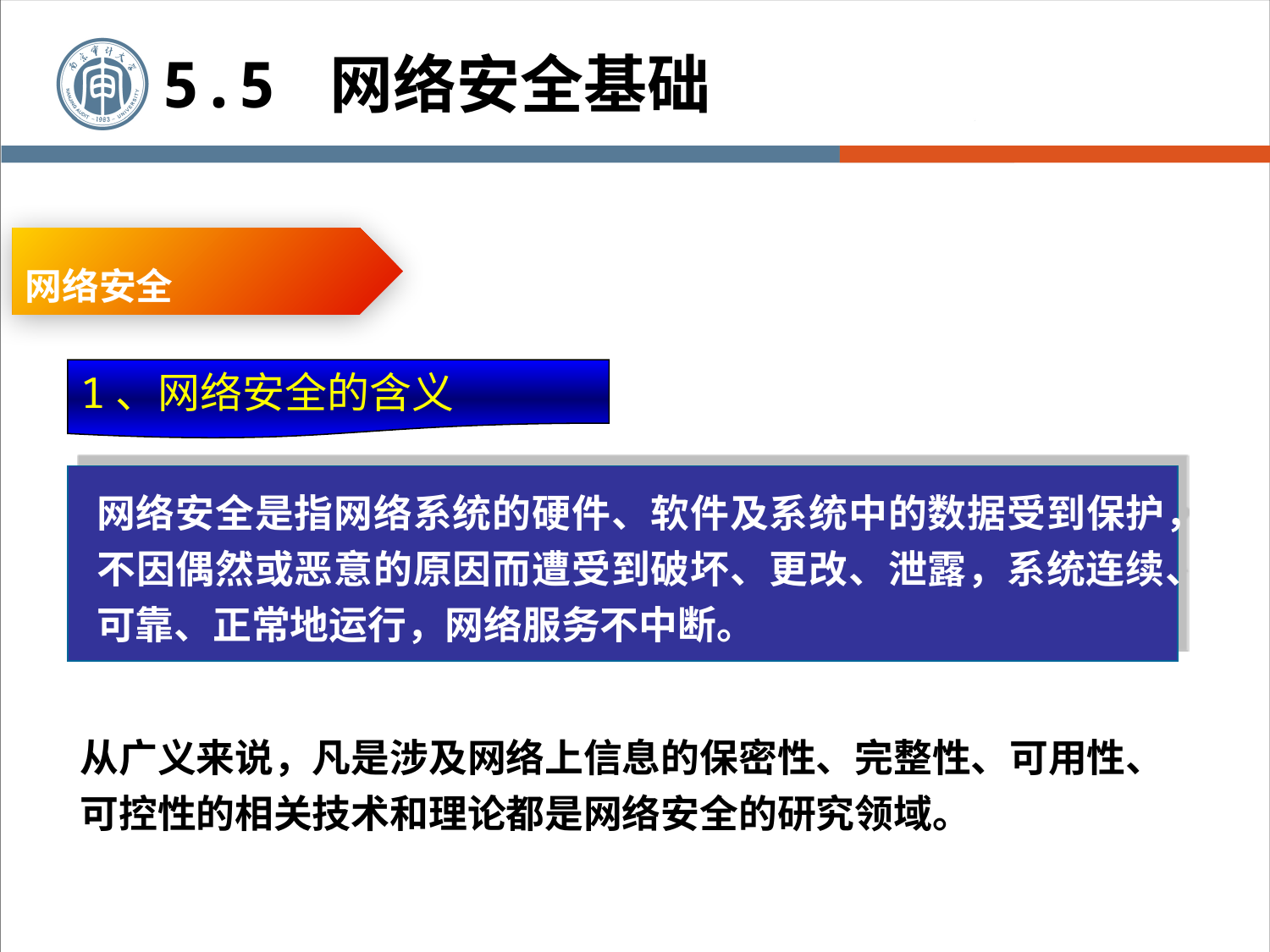

5.5 网络安全基础

网络安全
1、网络安全的含义
网络安全是指网络系统的硬件、软件及系统中的数据受到保护，不因偶然或恶意的原因而遭受到破坏、更改、泄露，系统连续、可靠、正常地运行，网络服务不中断。
从广义来说，凡是涉及网络上信息的保密性、完整性、可用性、可控性的相关技术和理论都是网络安全的研究领域。